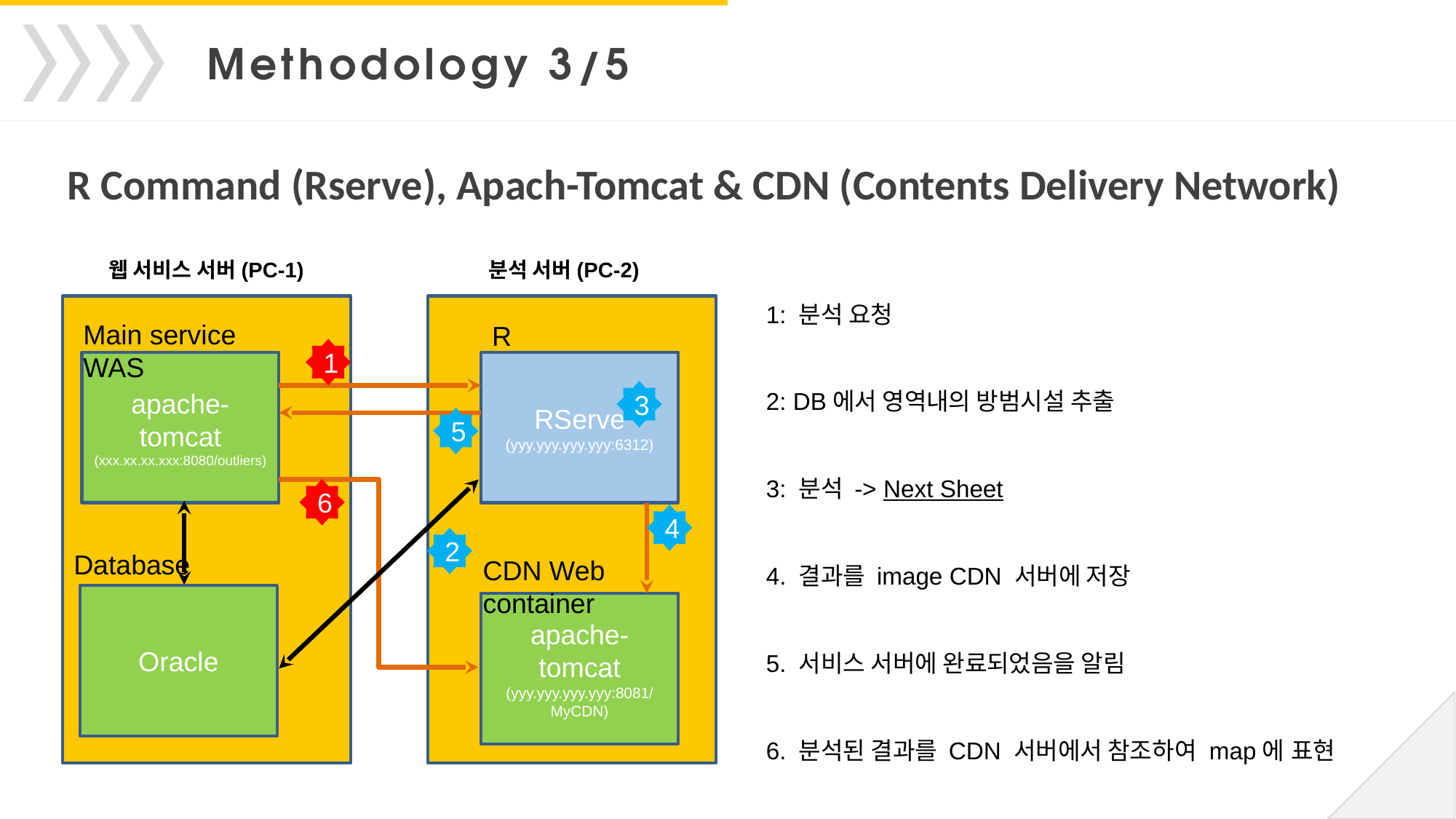

Methodology 3/5
R Command (Rserve), Apach-Tomcat & CDN (Contents Delivery Network)
웹 서비스 서버(PC-1)
분석 서버(PC-2)
1: 분석 요청

2: DB에서 영역내의 방범시설 추출

3: 분석 -> Next Sheet

4. 결과를 image CDN 서버에 저장

5. 서비스 서버에 완료되었음을 알림

6. 분석된 결과를 CDN 서버에서 참조하여 map에 표현

Main service WAS
R
1
apache-tomcat
(xxx.xx.xx.xxx:8080/outliers)
RServe
(yyy.yyy.yyy.yyy:6312)
3
5
6
4
2
Database
CDN Web container
Oracle
apache-tomcat
(yyy.yyy.yyy.yyy:8081/MyCDN)